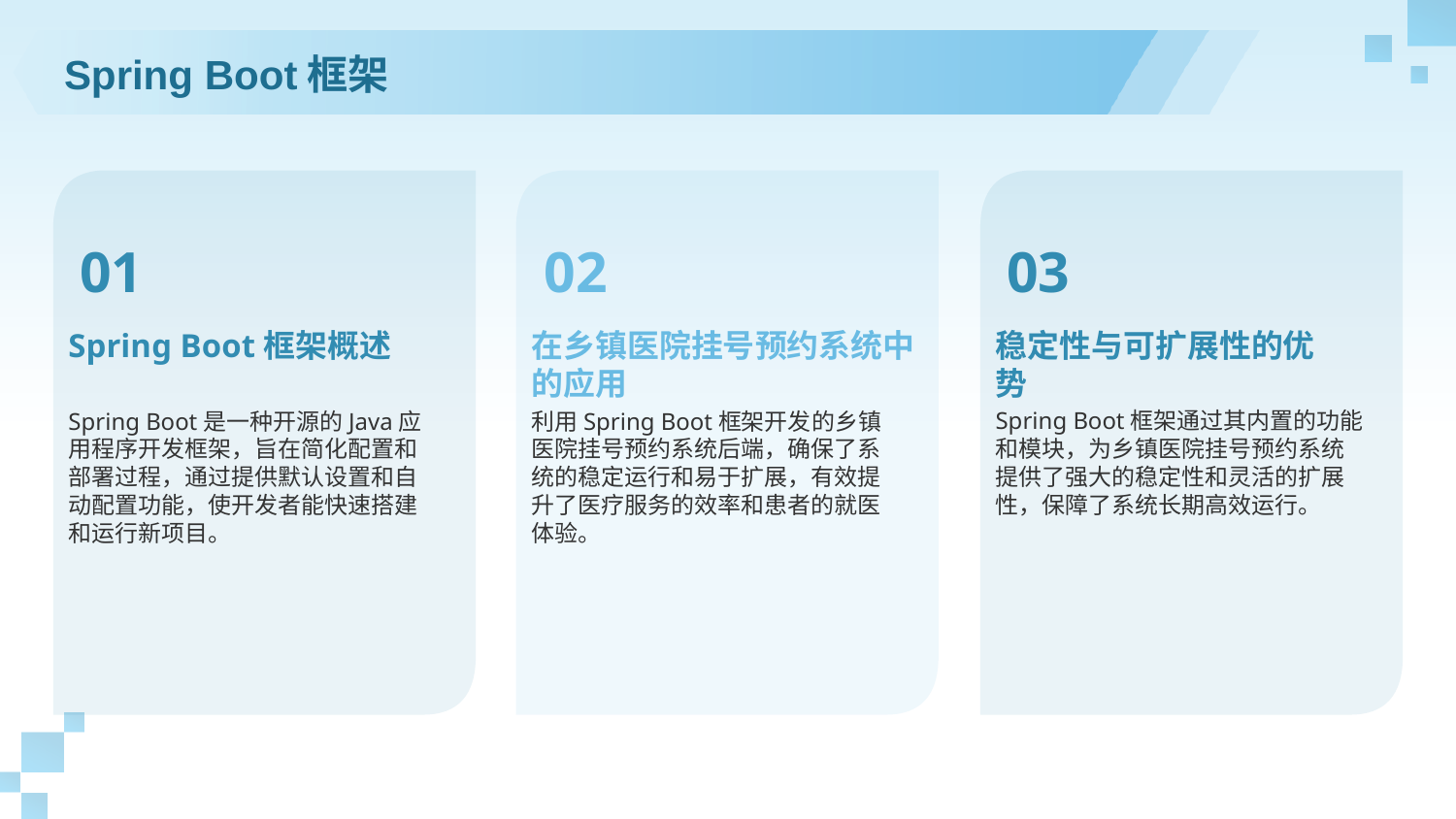

Spring Boot框架

01
02
03
Spring Boot框架概述
在乡镇医院挂号预约系统中的应用
稳定性与可扩展性的优势
Spring Boot是一种开源的Java应用程序开发框架，旨在简化配置和部署过程，通过提供默认设置和自动配置功能，使开发者能快速搭建和运行新项目。
利用Spring Boot框架开发的乡镇医院挂号预约系统后端，确保了系统的稳定运行和易于扩展，有效提升了医疗服务的效率和患者的就医体验。
Spring Boot框架通过其内置的功能和模块，为乡镇医院挂号预约系统提供了强大的稳定性和灵活的扩展性，保障了系统长期高效运行。